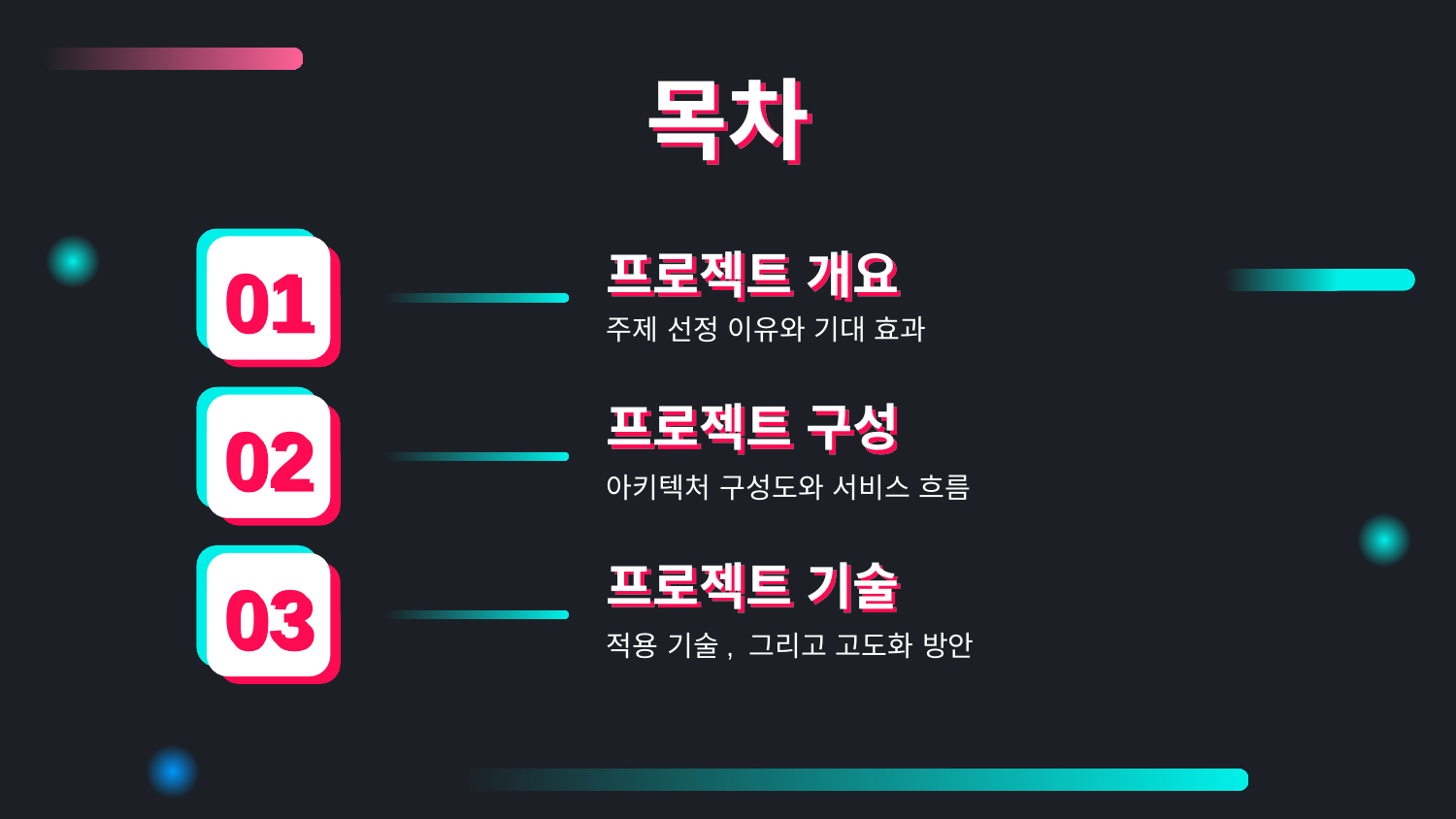

# 목차

01
프로젝트 개요

주제 선정 이유와 기대 효과

02
프로젝트 구성

아키텍처 구성도와 서비스 흐름

03
프로젝트 기술

적용 기술, 그리고 고도화 방안